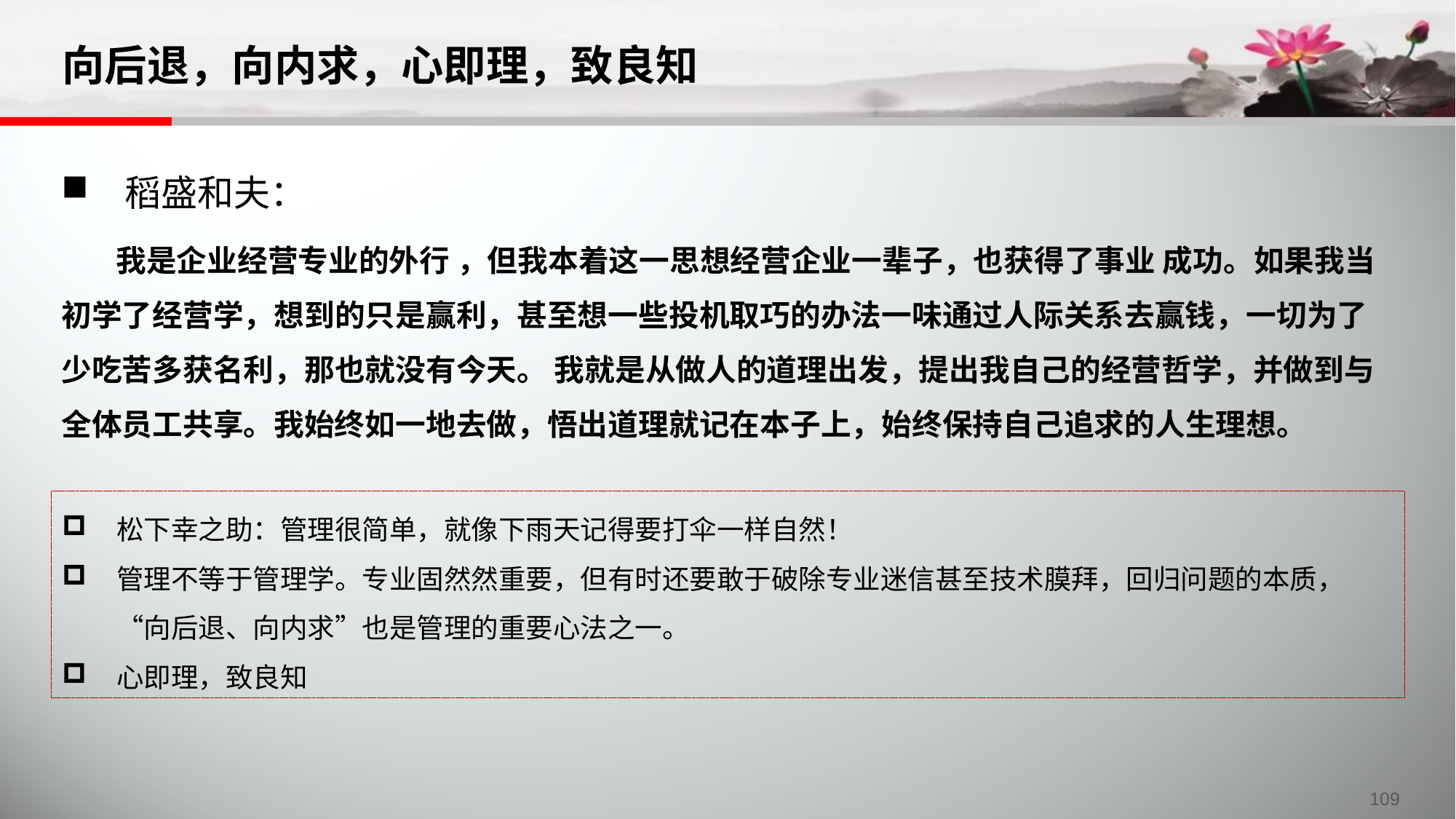

# 向后退，向内求，心即理，致良知
稻盛和夫：
我是企业经营专业的外行 ，但我本着这一思想经营企业一辈子，也获得了事业 成功。如果我当初学了经营学，想到的只是赢利，甚至想一些投机取巧的办法一味通过人际关系去赢钱，一切为了少吃苦多获名利，那也就没有今天。 我就是从做人的道理出发，提出我自己的经营哲学，并做到与全体员工共享。我始终如一地去做，悟出道理就记在本子上，始终保持自己追求的人生理想。
松下幸之助：管理很简单，就像下雨天记得要打伞一样自然！
管理不等于管理学。专业固然然重要，但有时还要敢于破除专业迷信甚至技术膜拜，回归问题的本质，“向后退、向内求”也是管理的重要心法之一。
心即理，致良知
109